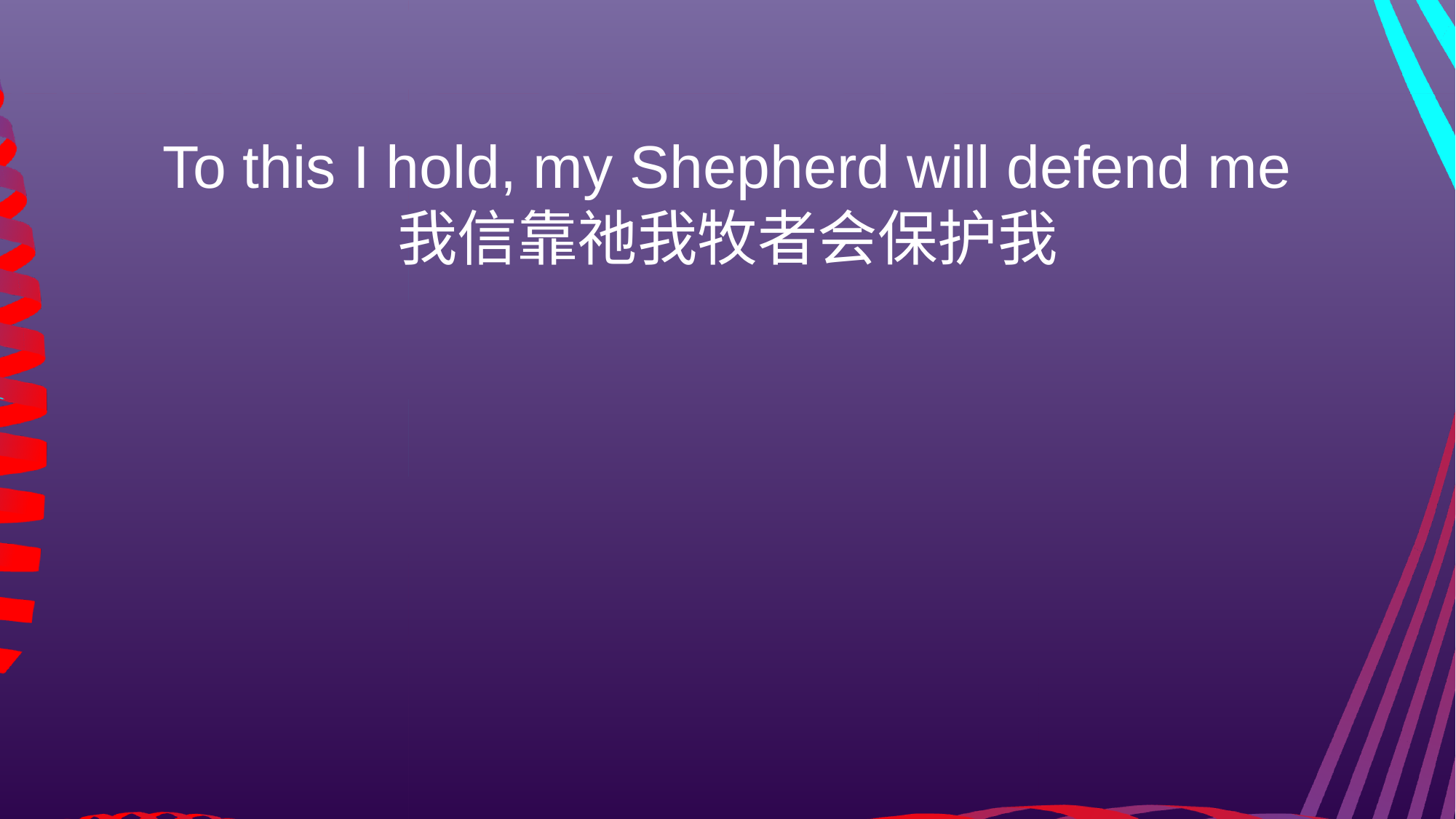

To this I hold, my Shepherd will defend me
我信靠祂我牧者会保护我